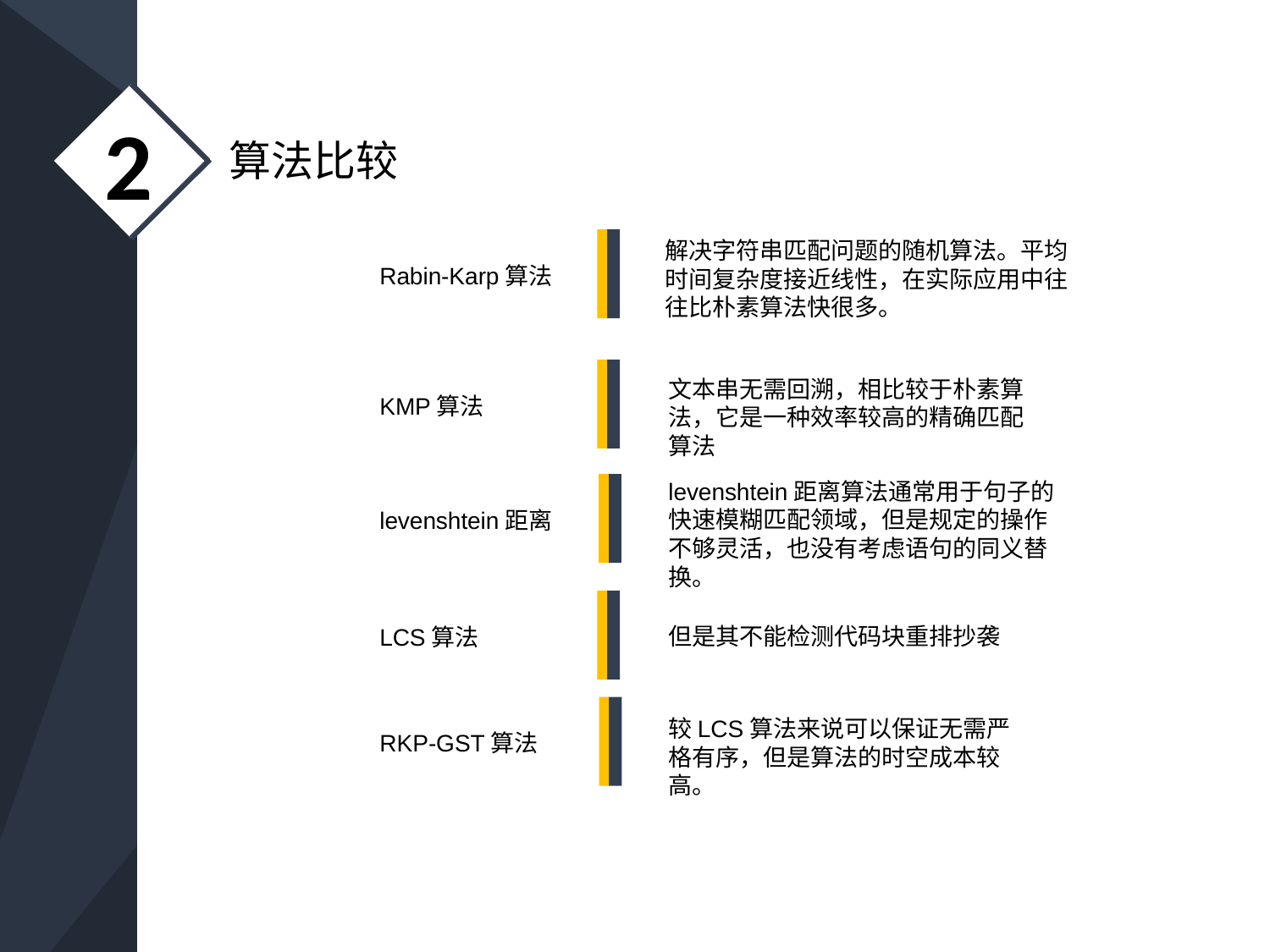

2
算法比较

解决字符串匹配问题的随机算法。平均时间复杂度接近线性，在实际应用中往往比朴素算法快很多。
Rabin-Karp算法

文本串无需回溯，相比较于朴素算法，它是一种效率较高的精确匹配算法
KMP算法
levenshtein距离算法通常用于句子的快速模糊匹配领域，但是规定的操作不够灵活，也没有考虑语句的同义替换。

levenshtein距离

但是其不能检测代码块重排抄袭
LCS算法

较LCS算法来说可以保证无需严格有序，但是算法的时空成本较高。
RKP-GST算法